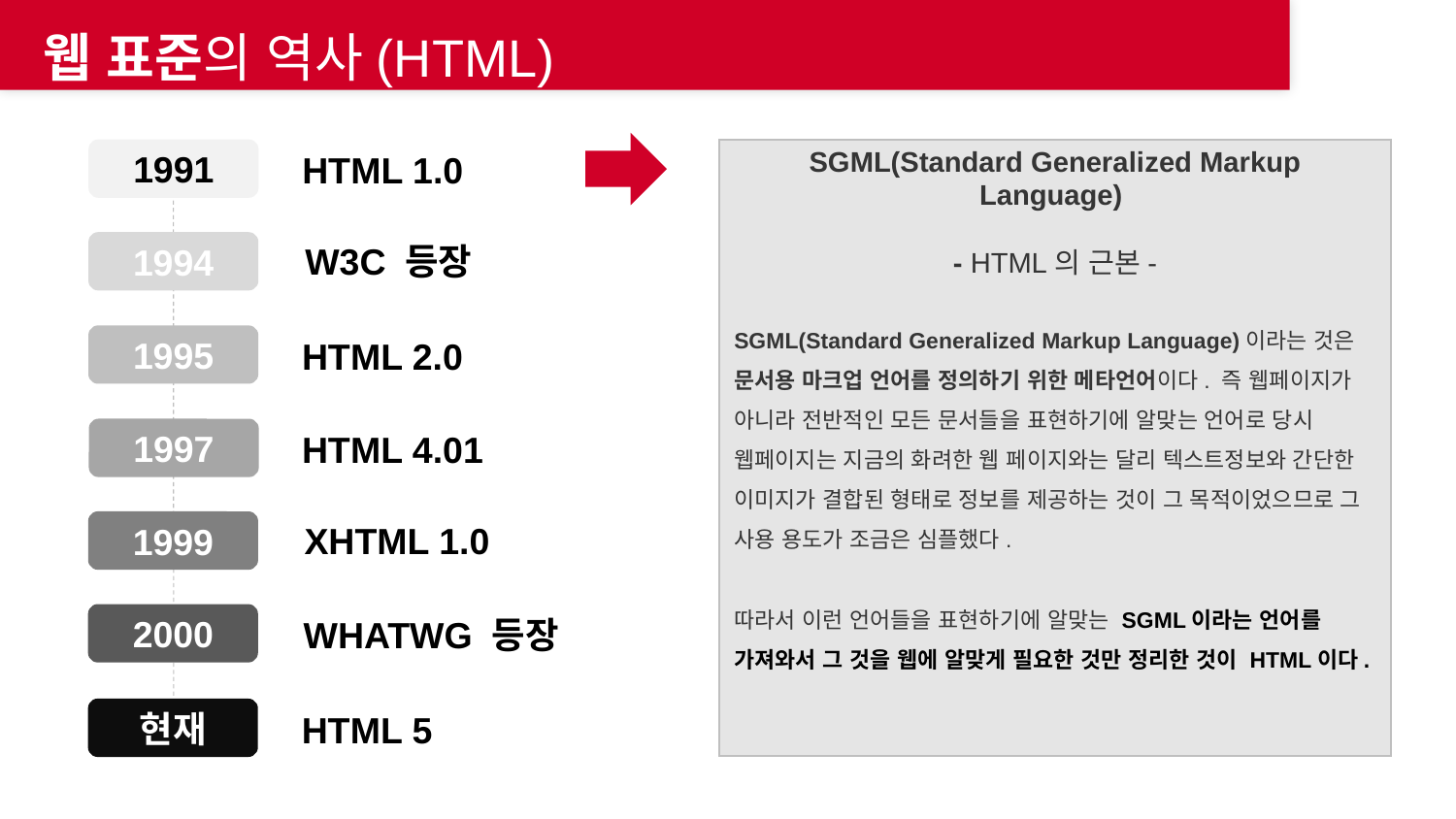

웹 표준의 역사(HTML)

1991

SGML(Standard Generalized Markup Language)

- HTML의 근본-

SGML(Standard Generalized Markup Language)이라는 것은 문서용 마크업 언어를 정의하기 위한 메타언어이다. 즉 웹페이지가 아니라 전반적인 모든 문서들을 표현하기에 알맞는 언어로 당시
웹페이지는 지금의 화려한 웹 페이지와는 달리 텍스트정보와 간단한 이미지가 결합된 형태로 정보를 제공하는 것이 그 목적이었으므로 그 사용 용도가 조금은 심플했다.

따라서 이런 언어들을 표현하기에 알맞는 SGML이라는 언어를 가져와서 그 것을 웹에 알맞게 필요한 것만 정리한 것이 HTML이다.

HTML 1.0
1994
W3C 등장
1995
HTML 2.0
1997
HTML 4.01
XHTML 1.0
1999
2000
WHATWG 등장
현재
HTML 5